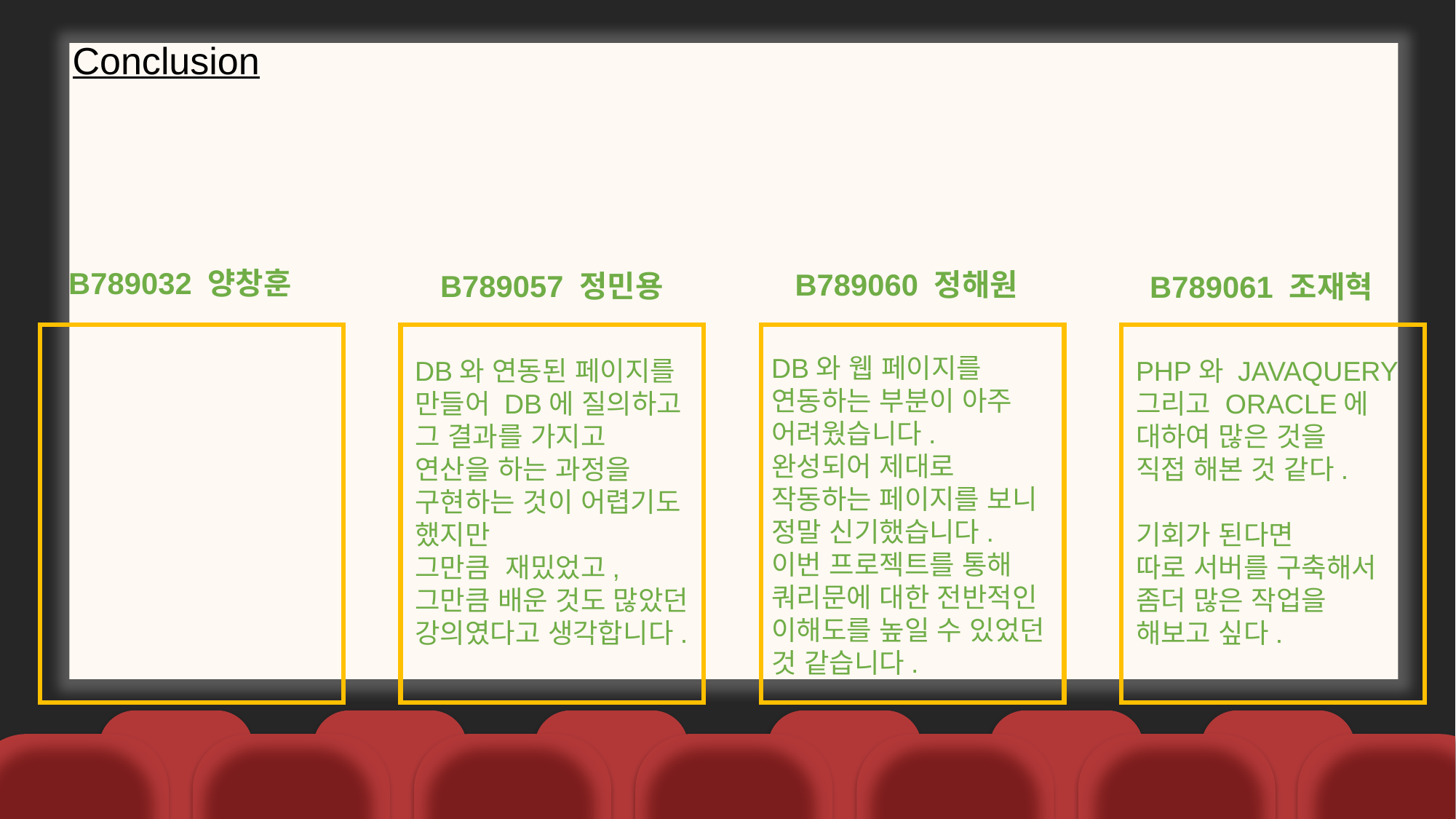

Conclusion
B789060 정해원
B789057 정민용

B789061 조재혁

B789032 양창훈

DB와 웹 페이지를 연동하는 부분이 아주 어려웠습니다. 완성되어 제대로 작동하는 페이지를 보니 정말 신기했습니다.
이번 프로젝트를 통해 쿼리문에 대한 전반적인 이해도를 높일 수 있었던 것 같습니다.
DB와 연동된 페이지를 만들어 DB에 질의하고 그 결과를 가지고    연산을 하는 과정을 구현하는 것이 어렵기도 했지만
그만큼  재밌었고, 그만큼 배운 것도 많았던 강의였다고 생각합니다.
PHP와 JAVAQUERY
그리고 ORACLE에
대하여 많은 것을
직접 해본 것 같다.

기회가 된다면
따로 서버를 구축해서
좀더 많은 작업을
해보고 싶다.